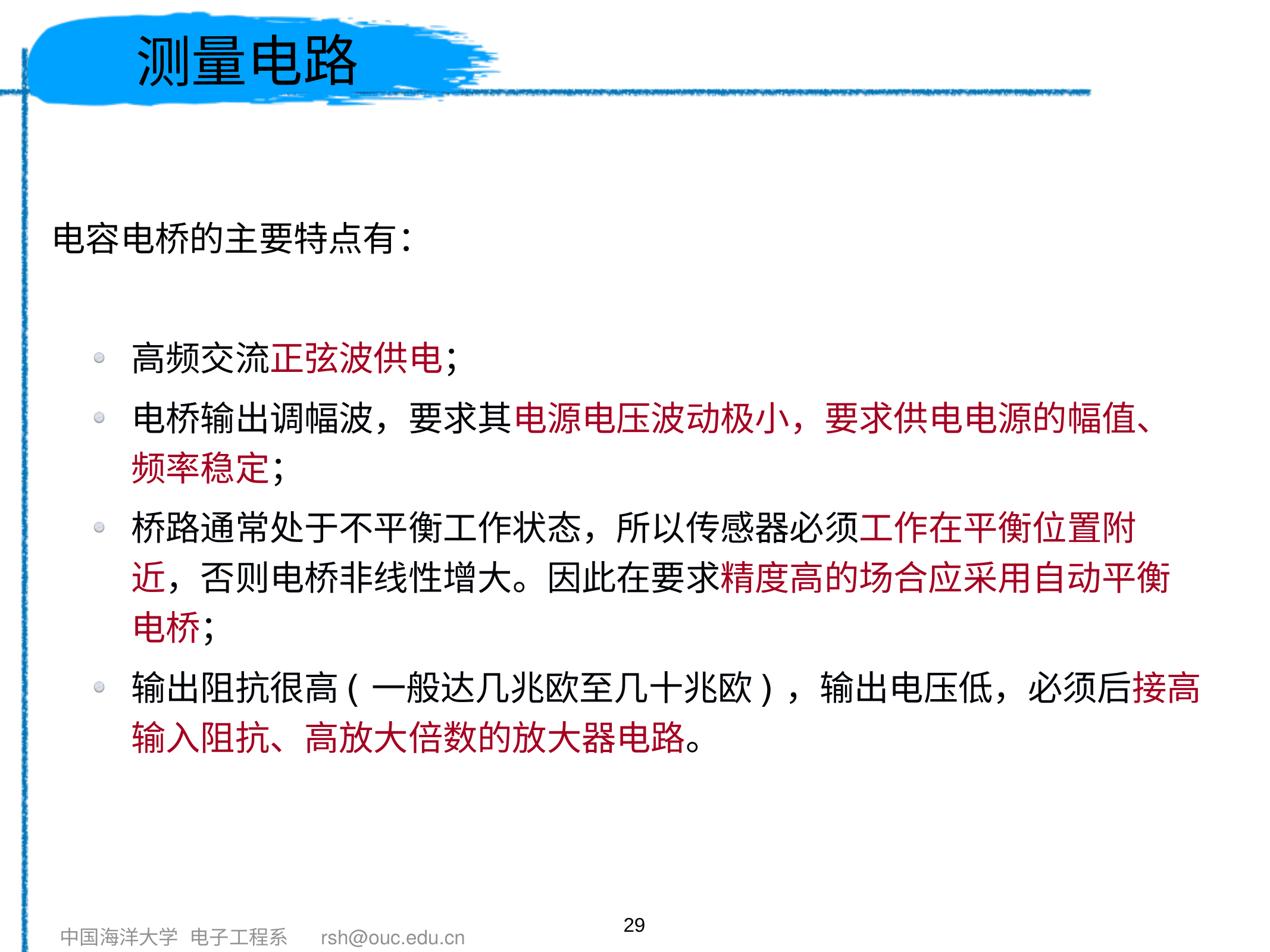

# 测量电路
电容电桥的主要特点有：
高频交流正弦波供电；
电桥输出调幅波，要求其电源电压波动极小，要求供电电源的幅值、频率稳定；
桥路通常处于不平衡工作状态，所以传感器必须工作在平衡位置附近，否则电桥非线性增大。因此在要求精度高的场合应采用自动平衡电桥；
输出阻抗很高(一般达几兆欧至几十兆欧)，输出电压低，必须后接高输入阻抗、高放大倍数的放大器电路。
29